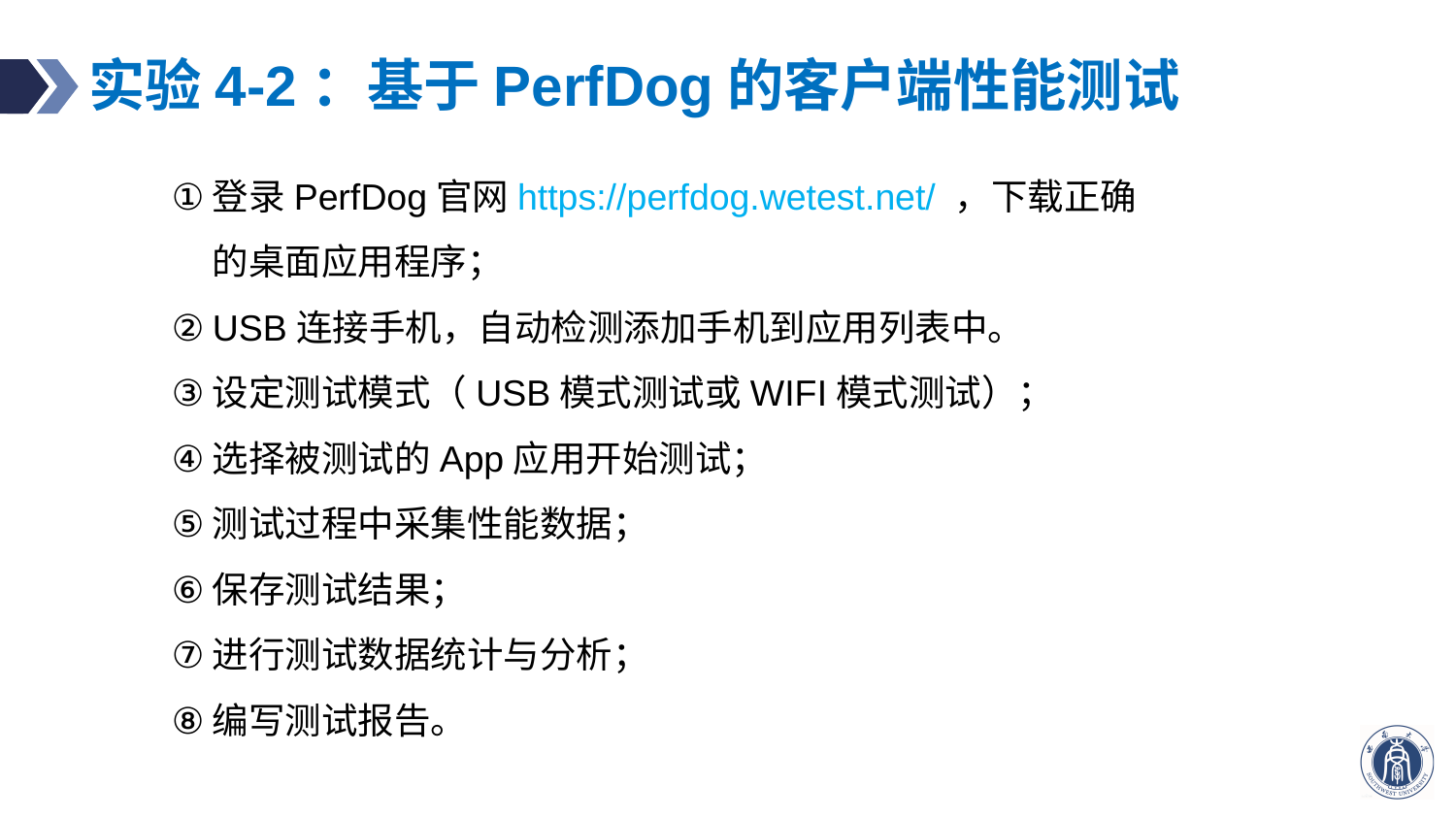

# 实验4-2：基于PerfDog的客户端性能测试
登录PerfDog官网https://perfdog.wetest.net/ ，下载正确的桌面应用程序；
USB连接手机，自动检测添加手机到应用列表中。
设定测试模式（USB模式测试或WIFI模式测试）；
选择被测试的App应用开始测试；
测试过程中采集性能数据；
保存测试结果；
进行测试数据统计与分析；
编写测试报告。